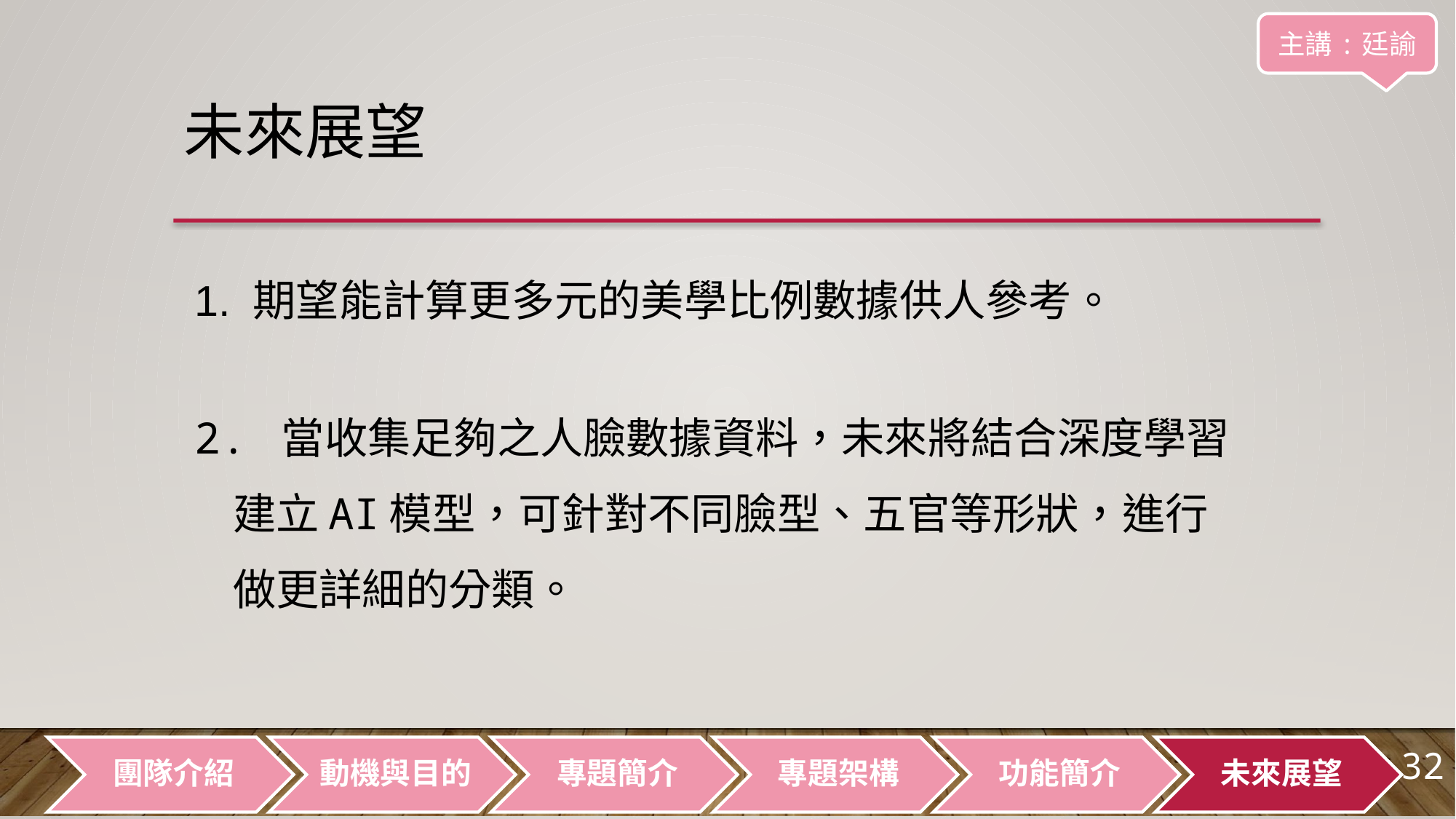

主講:廷諭
未來展望
期望能計算更多元的美學比例數據供人參考​。

2. 當收集足夠之人臉數據資料，未來將結合深度學習
   建立AI模型，可針對不同臉型、五官等形狀，進行
   做更詳細的分類。

團隊介紹

動機與目的

專題簡介

專題架構

功能簡介

未來展望
32